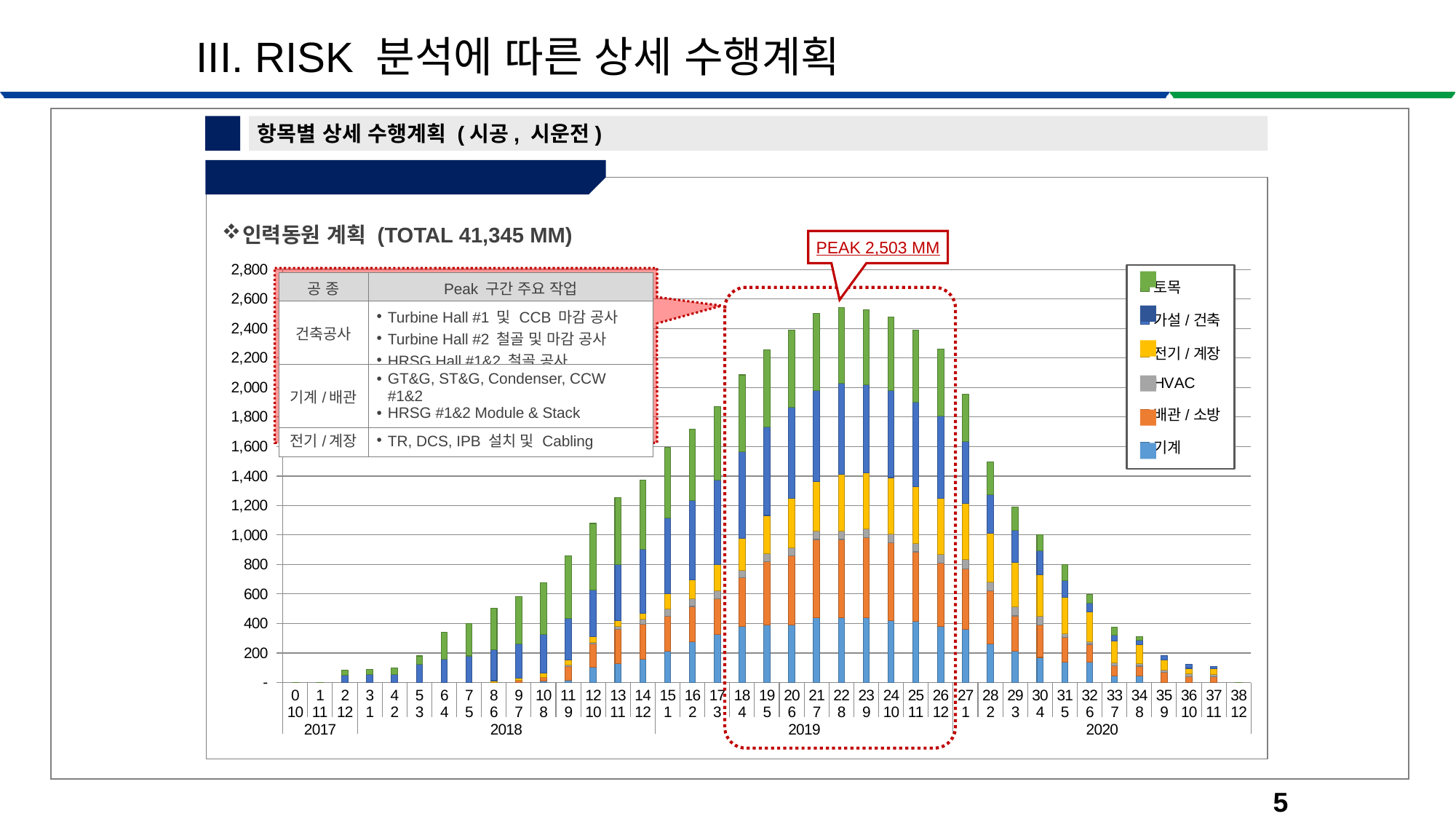

III. RISK 분석에 따른 상세 수행계획
5
항목별 상세 수행계획 (시공, 시운전)
③ 시공사 동원계획

인력동원 계획 (TOTAL 41,345 MM)
PEAK 2,503 MM

### Chart

| Category | 기계 | 배관/소방 | HVAC | 전기/계장 | 가설/건축 | 토목 |
|---|---|---|---|---|---|---|
| 0 | 0.0 | 0.0 | 0.0 | 0.0 | 0.0 | 0.0 |
| 1 | 0.0 | 0.0 | 0.0 | 0.0 | 0.0 | 0.0 |
| 2 | 0.0 | 0.0 | 0.0 | 0.0 | 50.0 | 32.0 |
| 3 | 0.0 | 0.0 | 0.0 | 0.0 | 55.0 | 35.0 |
| 4 | 0.0 | 0.0 | 0.0 | 0.0 | 55.0 | 42.0 |
| 5 | 0.0 | 0.0 | 0.0 | 0.0 | 125.0 | 55.0 |
| 6 | 0.0 | 0.0 | 0.0 | 0.0 | 160.0 | 180.0 |
| 7 | 0.0 | 0.0 | 0.0 | 0.0 | 180.0 | 220.0 |
| 8 | 0.0 | 0.0 | 0.0 | 12.0 | 210.0 | 280.0 |
| 9 | 0.0 | 14.0 | 0.0 | 14.0 | 233.0 | 320.0 |
| 10 | 9.0 | 27.0 | 0.0 | 29.0 | 260.0 | 350.0 |
| 11 | 15.0 | 94.2 | 8.0 | 37.0 | 280.0 | 423.0 |
| 12 | 102.0 | 160.8 | 9.0 | 37.0 | 320.0 | 450.0 |
| 13 | 128.0 | 234.0 | 17.0 | 39.0 | 380.0 | 455.0 |
| 14 | 156.0 | 240.0 | 33.0 | 39.0 | 433.0 | 473.0 |
| 15 | 211.0 | 240.0 | 48.0 | 104.0 | 511.0 | 480.0 |
| 16 | 276.0 | 240.0 | 52.0 | 130.0 | 538.0 | 480.0 |
| 17 | 328.0 | 240.0 | 52.0 | 180.0 | 575.0 | 495.0 |
| 18 | 379.0 | 330.0 | 52.0 | 218.0 | 585.0 | 522.0 |
| 19 | 389.0 | 430.0 | 56.0 | 258.0 | 600.0 | 522.0 |
| 20 | 389.0 | 470.0 | 56.0 | 333.0 | 620.0 | 522.0 |
| 21 | 438.0 | 532.0 | 58.0 | 333.0 | 620.0 | 522.0 |
| 22 | 438.0 | 532.0 | 58.0 | 383.0 | 620.0 | 512.0 |
| 23 | 438.0 | 542.0 | 60.0 | 383.0 | 595.0 | 510.0 |
| 24 | 418.0 | 530.0 | 59.0 | 383.0 | 590.0 | 500.0 |
| 25 | 416.0 | 470.0 | 59.0 | 383.0 | 575.0 | 488.0 |
| 26 | 378.0 | 430.0 | 59.0 | 383.0 | 555.0 | 455.0 |
| 27 | 362.0 | 410.0 | 60.0 | 383.0 | 420.0 | 322.0 |
| 28 | 262.0 | 360.0 | 60.0 | 328.0 | 263.0 | 222.0 |
| 29 | 212.0 | 239.6 | 60.0 | 305.0 | 213.0 | 159.0 |
| 30 | 170.0 | 218.0 | 60.0 | 283.0 | 163.0 | 109.0 |
| 31 | 138.0 | 168.0 | 23.0 | 249.0 | 113.0 | 109.0 |
| 32 | 138.0 | 121.0 | 19.0 | 199.0 | 63.0 | 56.0 |
| 33 | 45.0 | 68.0 | 19.0 | 148.0 | 41.0 | 56.0 |
| 34 | 44.0 | 67.0 | 19.0 | 128.0 | 30.0 | 25.0 |
| 35 | 0.0 | 67.0 | 16.0 | 69.0 | 29.0 | 0.0 |
| 36 | 0.0 | 41.0 | 16.0 | 39.0 | 27.0 | 0.0 |
| 37 | 0.0 | 41.0 | 14.0 | 38.0 | 17.0 | 0.0 |
| 38 | 0.0 | 0.0 | 0.0 | 0.0 | 0.0 | 0.0 |

| 공 종 | Peak 구간 주요 작업 |
| --- | --- |
| 건축공사 | Turbine Hall #1 및 CCB 마감 공사 Turbine Hall #2 철골 및 마감 공사 HRSG Hall #1&2 철골 공사 |
| 기계/배관 | GT&G, ST&G, Condenser, CCW #1&2 HRSG #1&2 Module & Stack |
| 전기/계장 | TR, DCS, IPB 설치 및 Cabling |

52